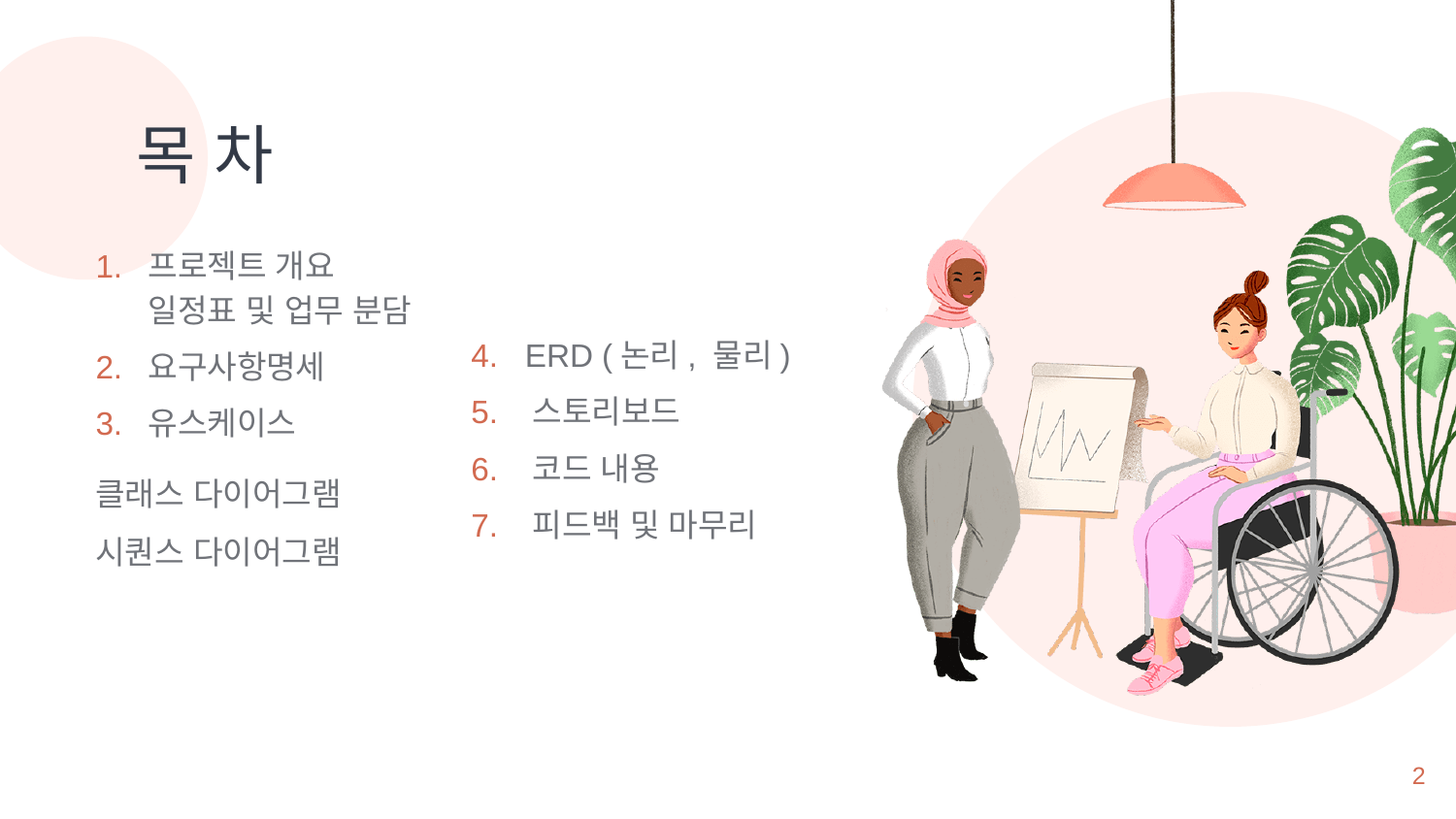

# 목 차
프로젝트 개요 일정표 및 업무 분담
요구사항명세
유스케이스
클래스 다이어그램 시퀀스 다이어그램

4.   ERD (논리, 물리)
5.   스토리보드
6.   코드 내용
7.   피드백 및 마무리
2